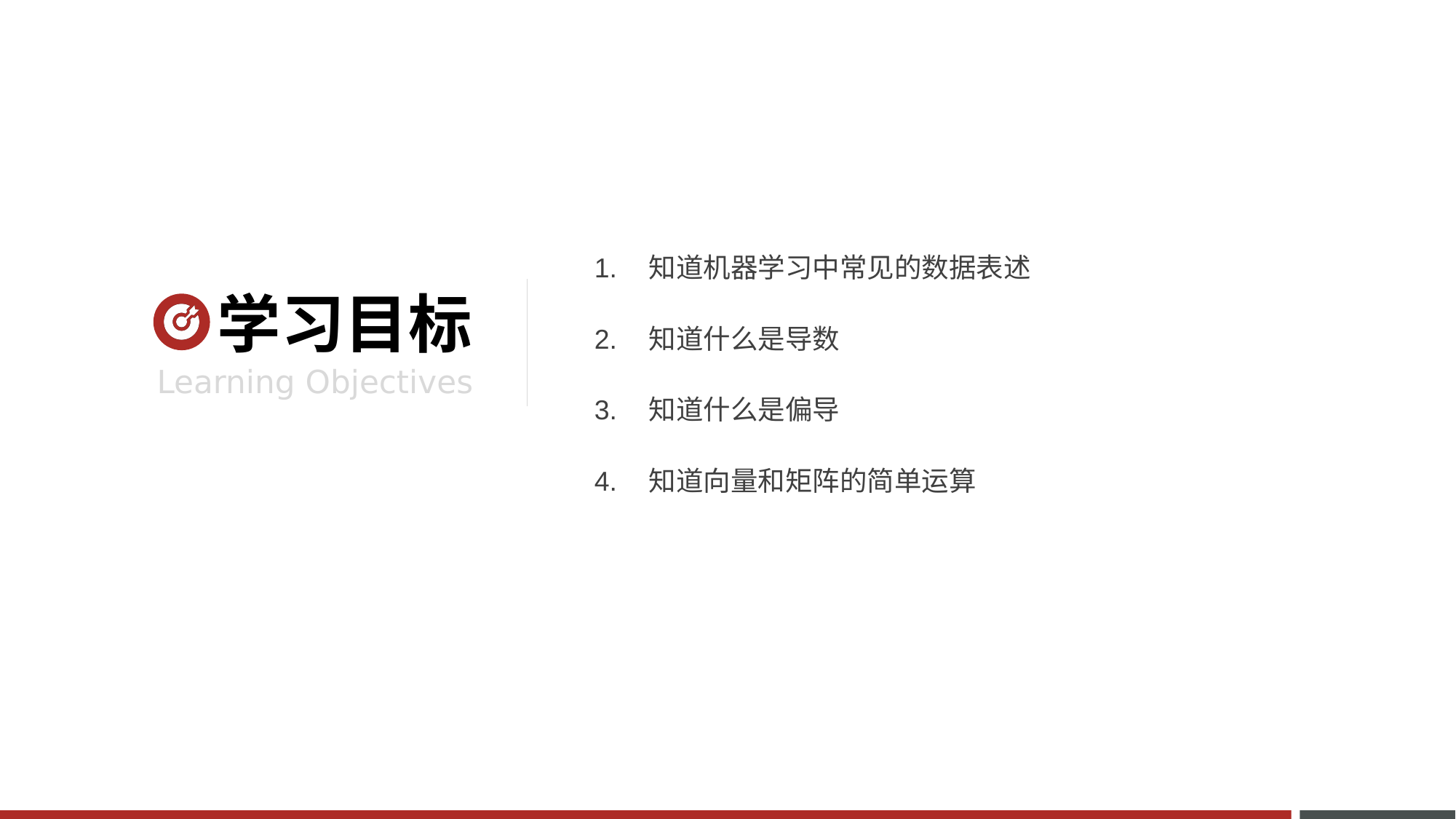

知道机器学习中常见的数据表述
知道什么是导数
知道什么是偏导
知道向量和矩阵的简单运算